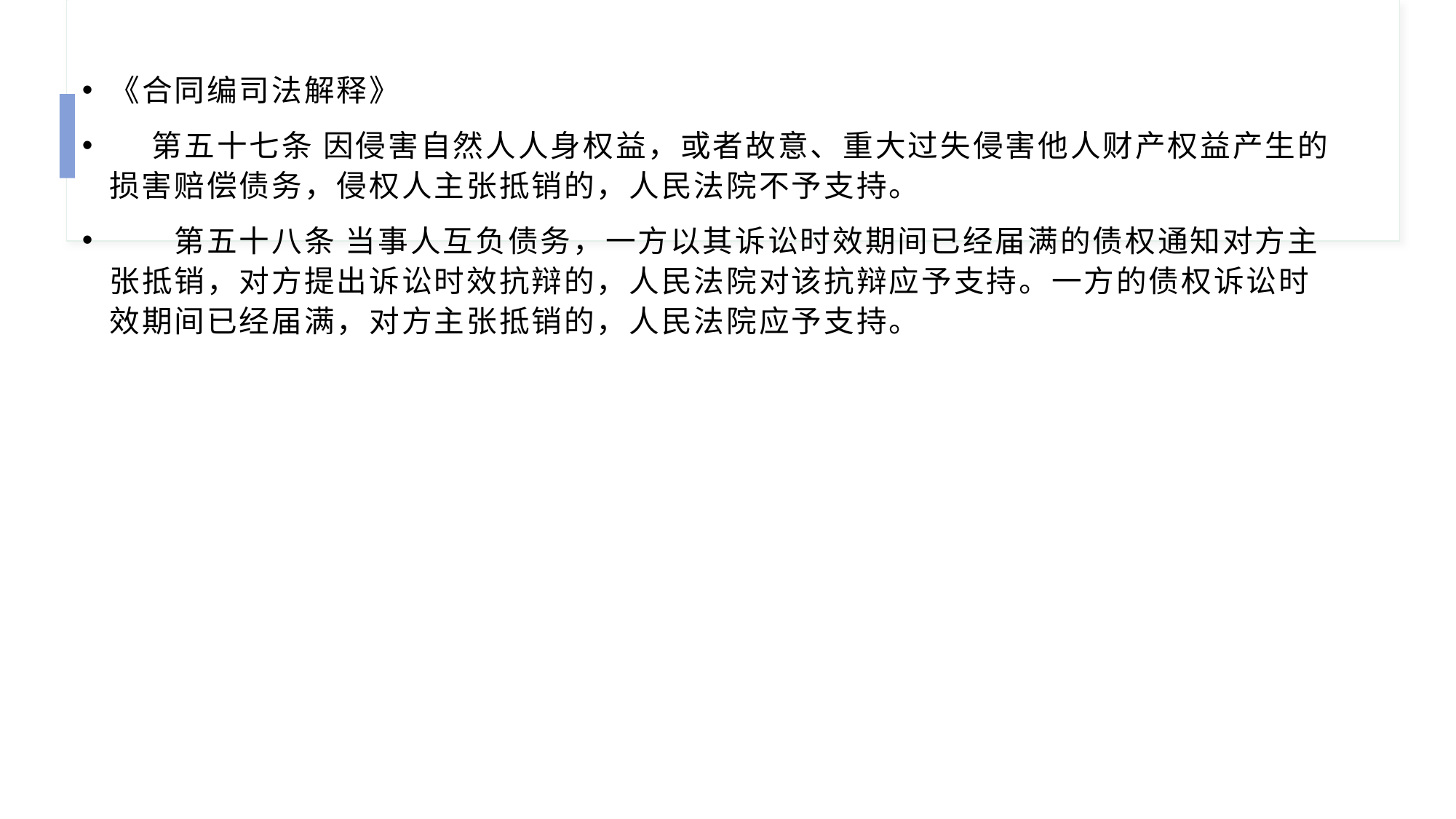

#
《合同编司法解释》
    第五十七条 因侵害自然人人身权益，或者故意、重大过失侵害他人财产权益产生的损害赔偿债务，侵权人主张抵销的，人民法院不予支持。
　　第五十八条 当事人互负债务，一方以其诉讼时效期间已经届满的债权通知对方主张抵销，对方提出诉讼时效抗辩的，人民法院对该抗辩应予支持。一方的债权诉讼时效期间已经届满，对方主张抵销的，人民法院应予支持。